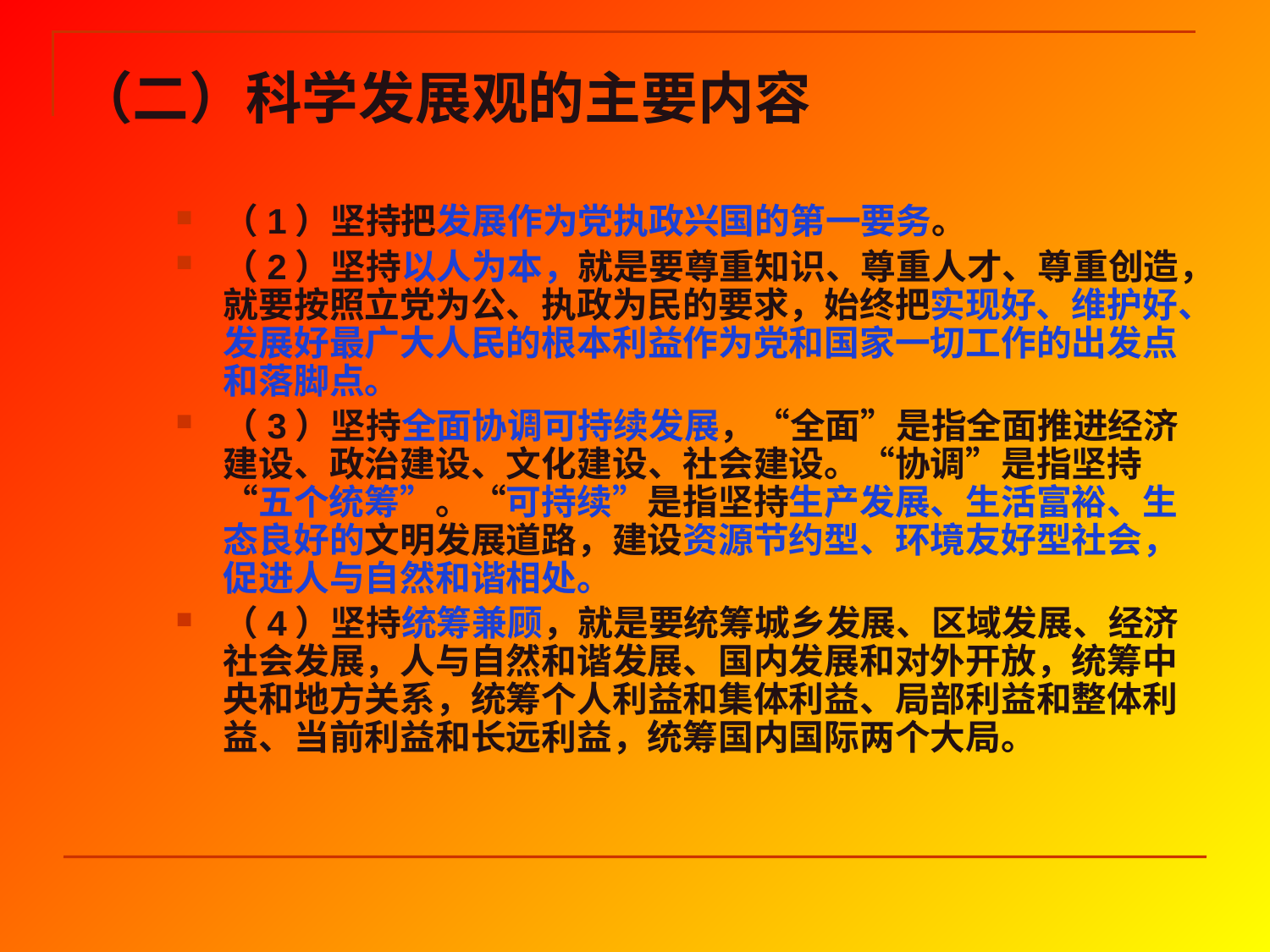

# （二）科学发展观的主要内容

（1）坚持把发展作为党执政兴国的第一要务。
（2）坚持以人为本，就是要尊重知识、尊重人才、尊重创造，就要按照立党为公、执政为民的要求，始终把实现好、维护好、发展好最广大人民的根本利益作为党和国家一切工作的出发点和落脚点。
（3）坚持全面协调可持续发展，“全面”是指全面推进经济建设、政治建设、文化建设、社会建设。“协调”是指坚持“五个统筹”。“可持续”是指坚持生产发展、生活富裕、生态良好的文明发展道路，建设资源节约型、环境友好型社会，促进人与自然和谐相处。
（4）坚持统筹兼顾，就是要统筹城乡发展、区域发展、经济社会发展，人与自然和谐发展、国内发展和对外开放，统筹中央和地方关系，统筹个人利益和集体利益、局部利益和整体利益、当前利益和长远利益，统筹国内国际两个大局。